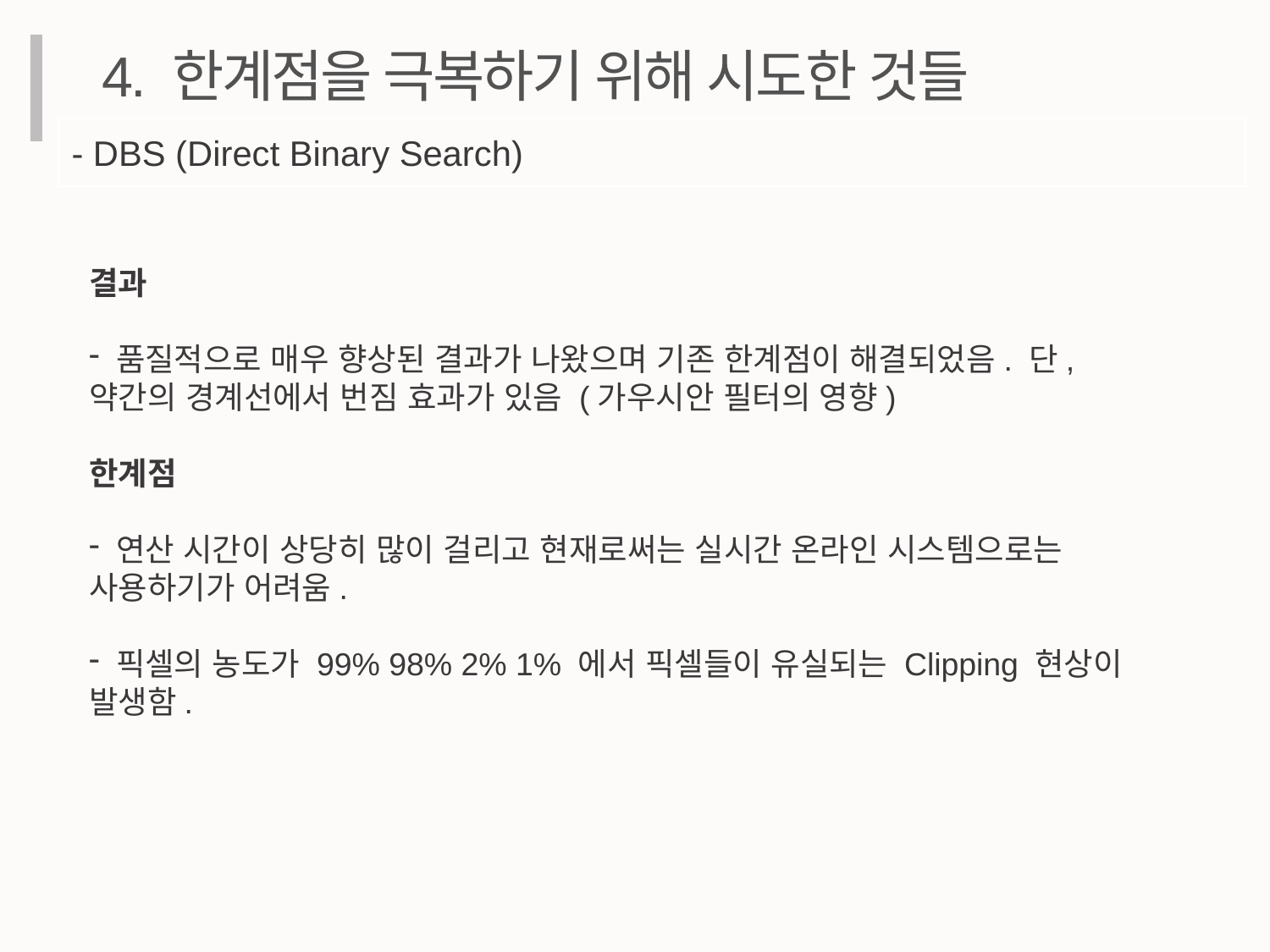

4. 한계점을 극복하기 위해 시도한 것들
- DBS (Direct Binary Search)
결과

 품질적으로 매우 향상된 결과가 나왔으며 기존 한계점이 해결되었음. 단, 약간의 경계선에서 번짐 효과가 있음 (가우시안 필터의 영향)

한계점

 연산 시간이 상당히 많이 걸리고 현재로써는 실시간 온라인 시스템으로는 사용하기가 어려움.

 픽셀의 농도가 99% 98% 2% 1% 에서 픽셀들이 유실되는 Clipping 현상이 발생함.